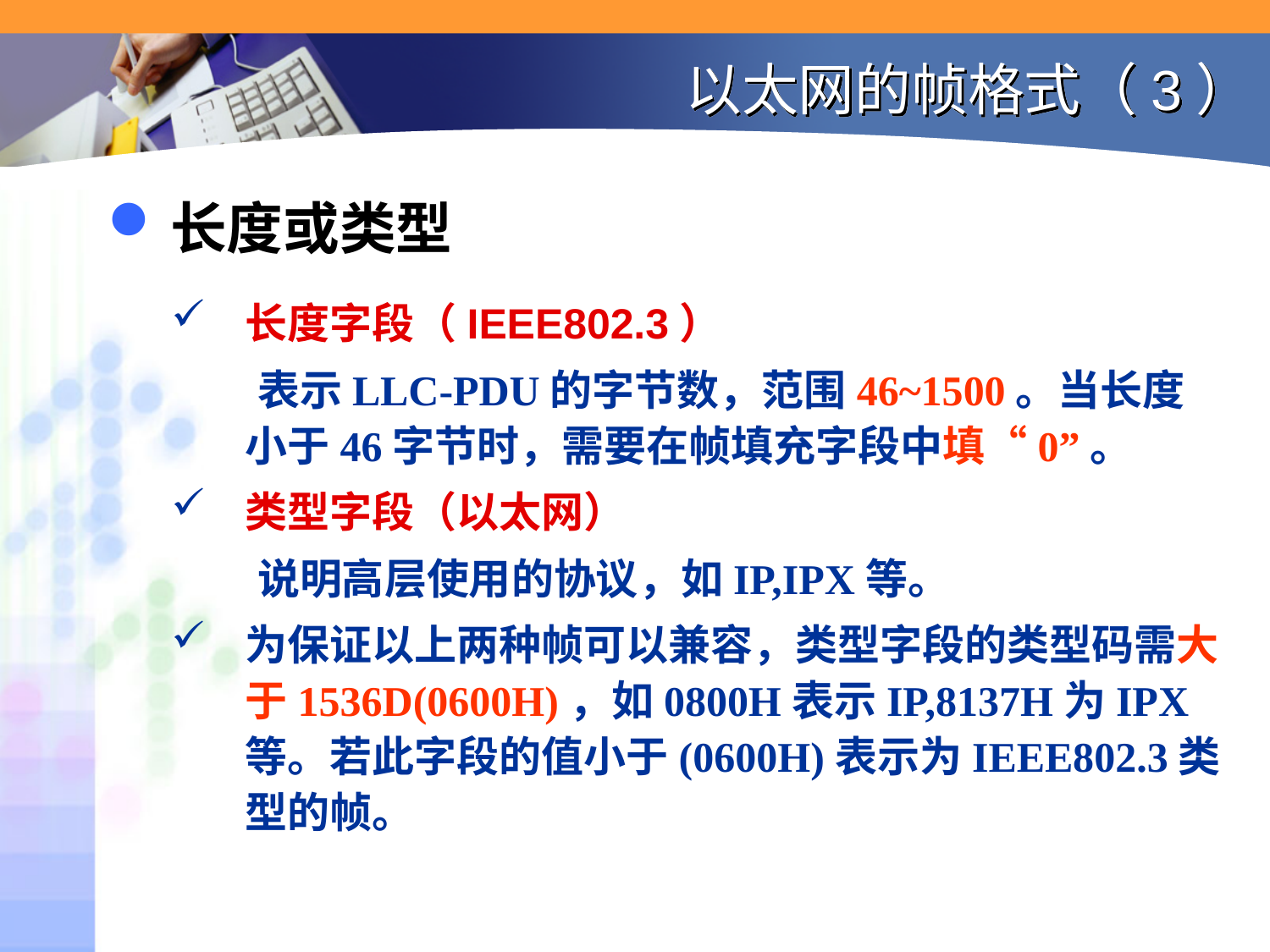

以太网的帧格式（3）
长度或类型
长度字段（IEEE802.3）
        表示LLC-PDU的字节数，范围46~1500。当长度小于46字节时，需要在帧填充字段中填“0”。
类型字段（以太网）
        说明高层使用的协议，如IP,IPX等。
为保证以上两种帧可以兼容，类型字段的类型码需大于1536D(0600H)，如0800H表示IP,8137H为IPX等。若此字段的值小于(0600H)表示为IEEE802.3类型的帧。